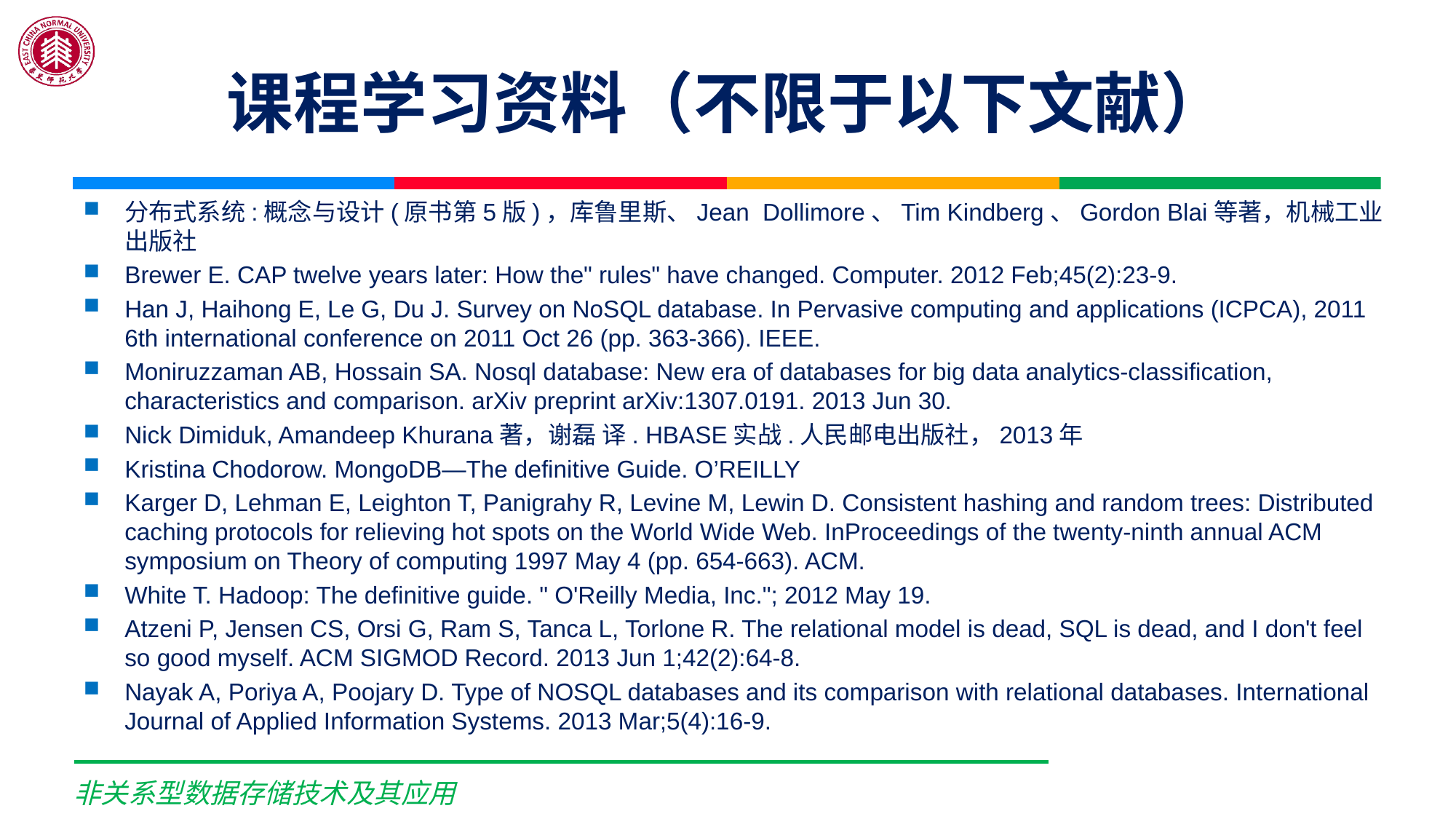

# 课程学习资料（不限于以下文献）
分布式系统:概念与设计(原书第5版)，库鲁里斯、Jean  Dollimore、Tim Kindberg、Gordon Blai等著，机械工业出版社
Brewer E. CAP twelve years later: How the" rules" have changed. Computer. 2012 Feb;45(2):23-9.
Han J, Haihong E, Le G, Du J. Survey on NoSQL database. In Pervasive computing and applications (ICPCA), 2011 6th international conference on 2011 Oct 26 (pp. 363-366). IEEE.
Moniruzzaman AB, Hossain SA. Nosql database: New era of databases for big data analytics-classification, characteristics and comparison. arXiv preprint arXiv:1307.0191. 2013 Jun 30.
Nick Dimiduk, Amandeep Khurana著，谢磊 译. HBASE实战.人民邮电出版社，2013年
Kristina Chodorow. MongoDB—The definitive Guide. O’REILLY
Karger D, Lehman E, Leighton T, Panigrahy R, Levine M, Lewin D. Consistent hashing and random trees: Distributed caching protocols for relieving hot spots on the World Wide Web. InProceedings of the twenty-ninth annual ACM symposium on Theory of computing 1997 May 4 (pp. 654-663). ACM.
White T. Hadoop: The definitive guide. " O'Reilly Media, Inc."; 2012 May 19.
Atzeni P, Jensen CS, Orsi G, Ram S, Tanca L, Torlone R. The relational model is dead, SQL is dead, and I don't feel so good myself. ACM SIGMOD Record. 2013 Jun 1;42(2):64-8.
Nayak A, Poriya A, Poojary D. Type of NOSQL databases and its comparison with relational databases. International Journal of Applied Information Systems. 2013 Mar;5(4):16-9.